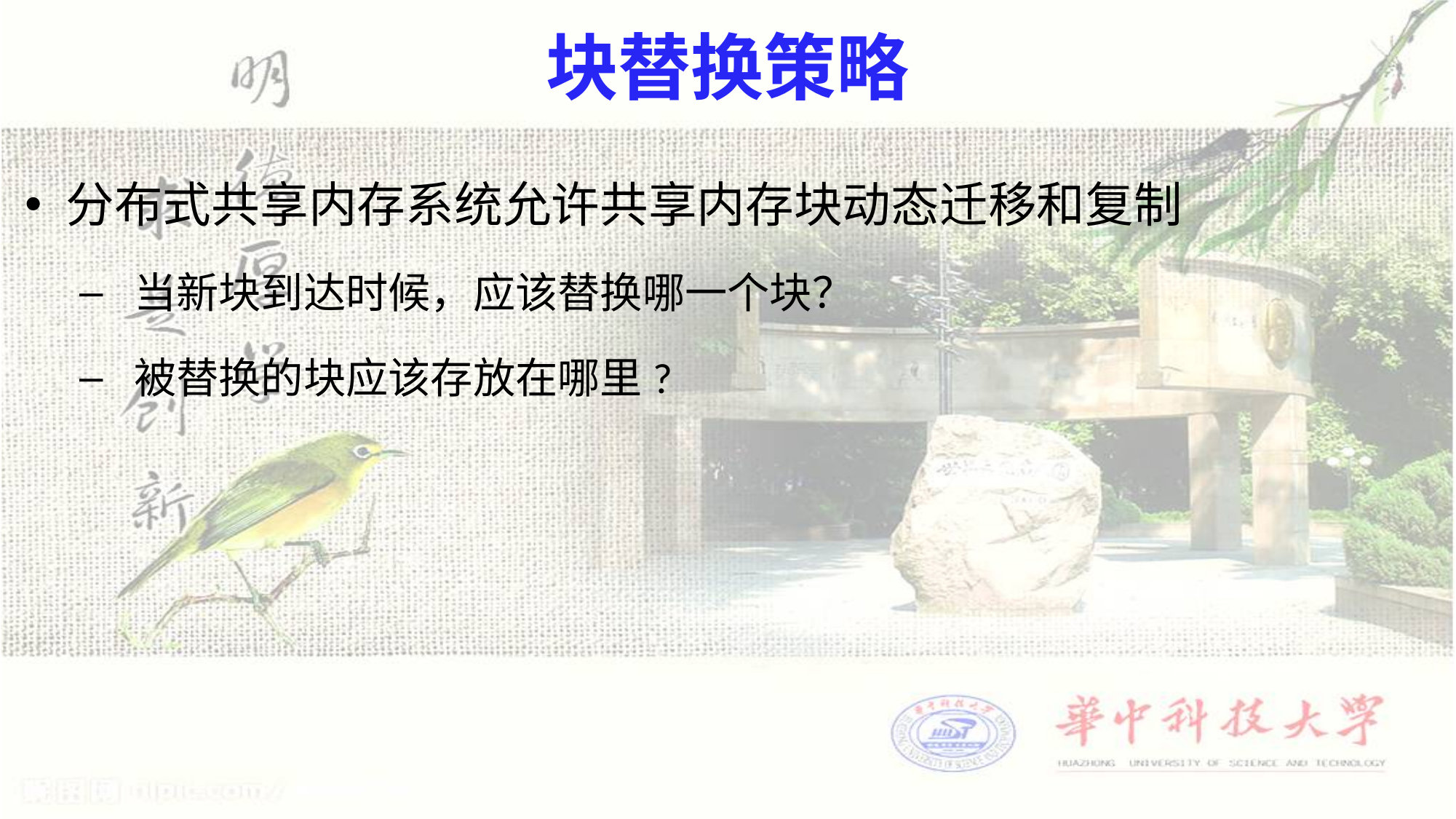

# 块替换策略
分布式共享内存系统允许共享内存块动态迁移和复制
当新块到达时候，应该替换哪一个块？
被替换的块应该存放在哪里?